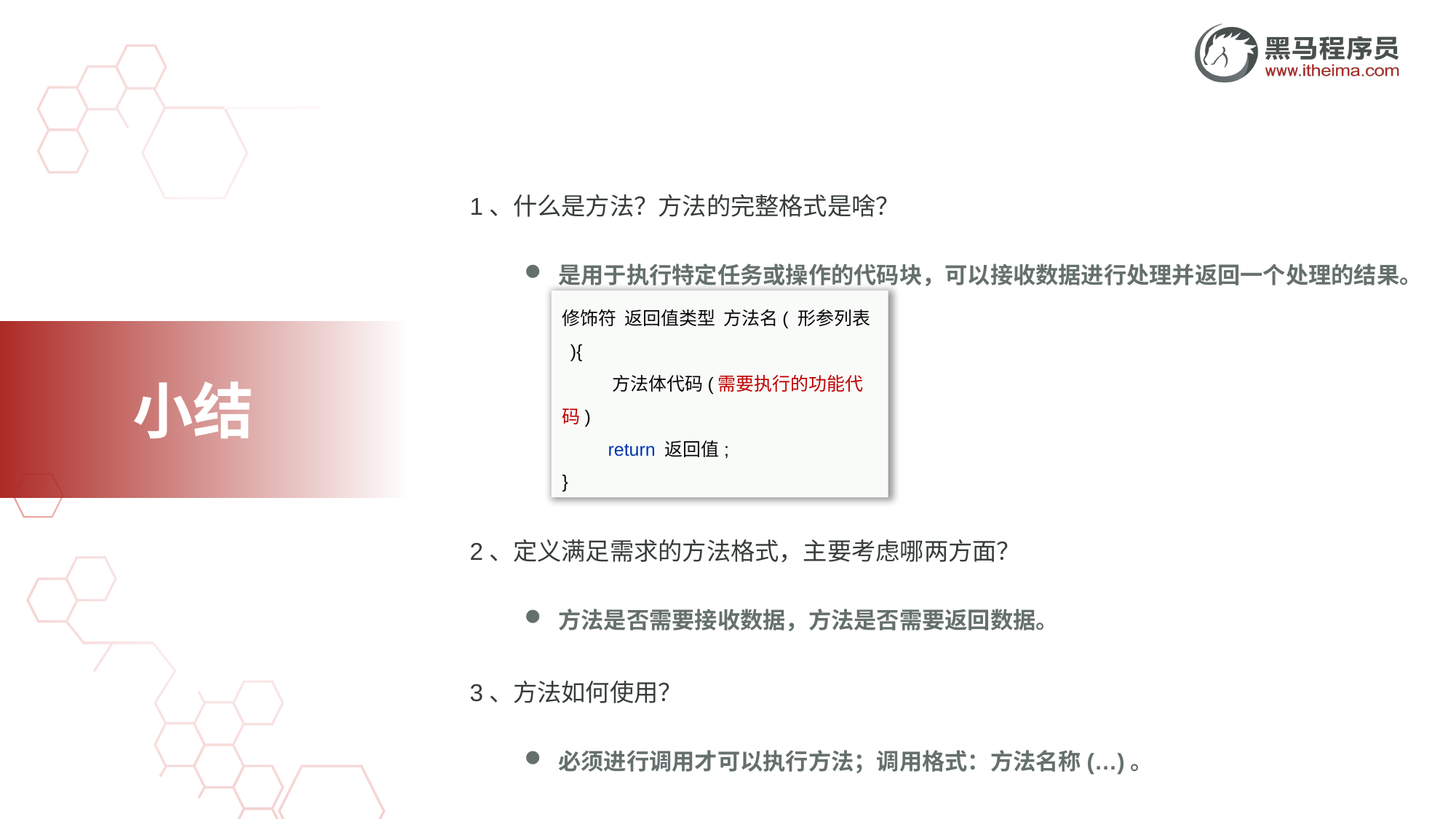

1、什么是方法？方法的完整格式是啥？
是用于执行特定任务或操作的代码块，可以接收数据进行处理并返回一个处理的结果。

2、定义满足需求的方法格式，主要考虑哪两方面？
方法是否需要接收数据，方法是否需要返回数据。
3、方法如何使用？
必须进行调用才可以执行方法；调用格式：方法名称(…)。
修饰符  返回值类型  方法名( 形参列表 ){
         方法体代码(需要执行的功能代码)
         return 返回值;
}